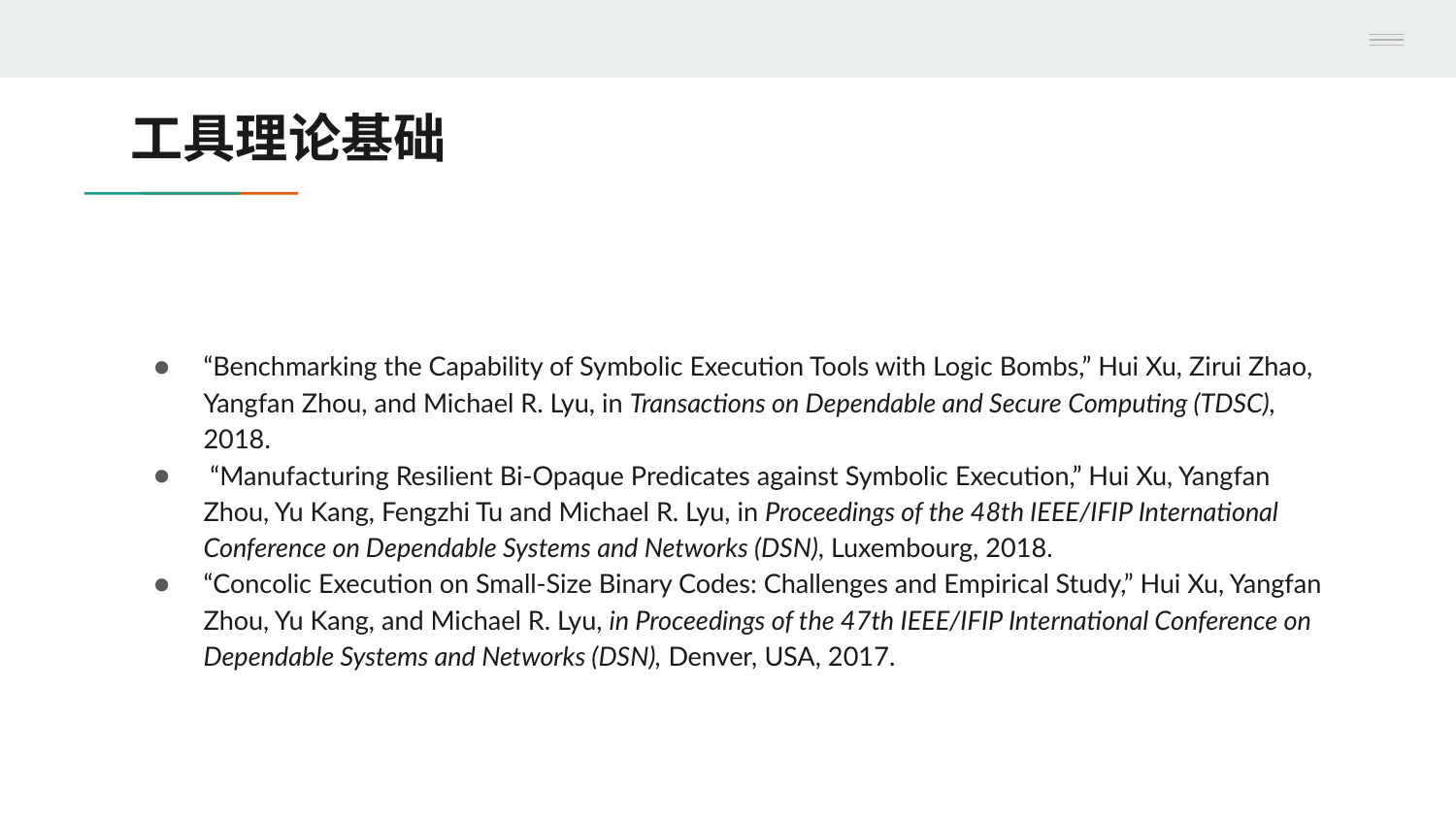

# 工具理论基础
“Benchmarking the Capability of Symbolic Execution Tools with Logic Bombs,” Hui Xu, Zirui Zhao, Yangfan Zhou, and Michael R. Lyu, in Transactions on Dependable and Secure Computing (TDSC), 2018.
 “Manufacturing Resilient Bi-Opaque Predicates against Symbolic Execution,” Hui Xu, Yangfan Zhou, Yu Kang, Fengzhi Tu and Michael R. Lyu, in Proceedings of the 48th IEEE/IFIP International Conference on Dependable Systems and Networks (DSN), Luxembourg, 2018.
“Concolic Execution on Small-Size Binary Codes: Challenges and Empirical Study,” Hui Xu, Yangfan Zhou, Yu Kang, and Michael R. Lyu, in Proceedings of the 47th IEEE/IFIP International Conference on Dependable Systems and Networks (DSN), Denver, USA, 2017.